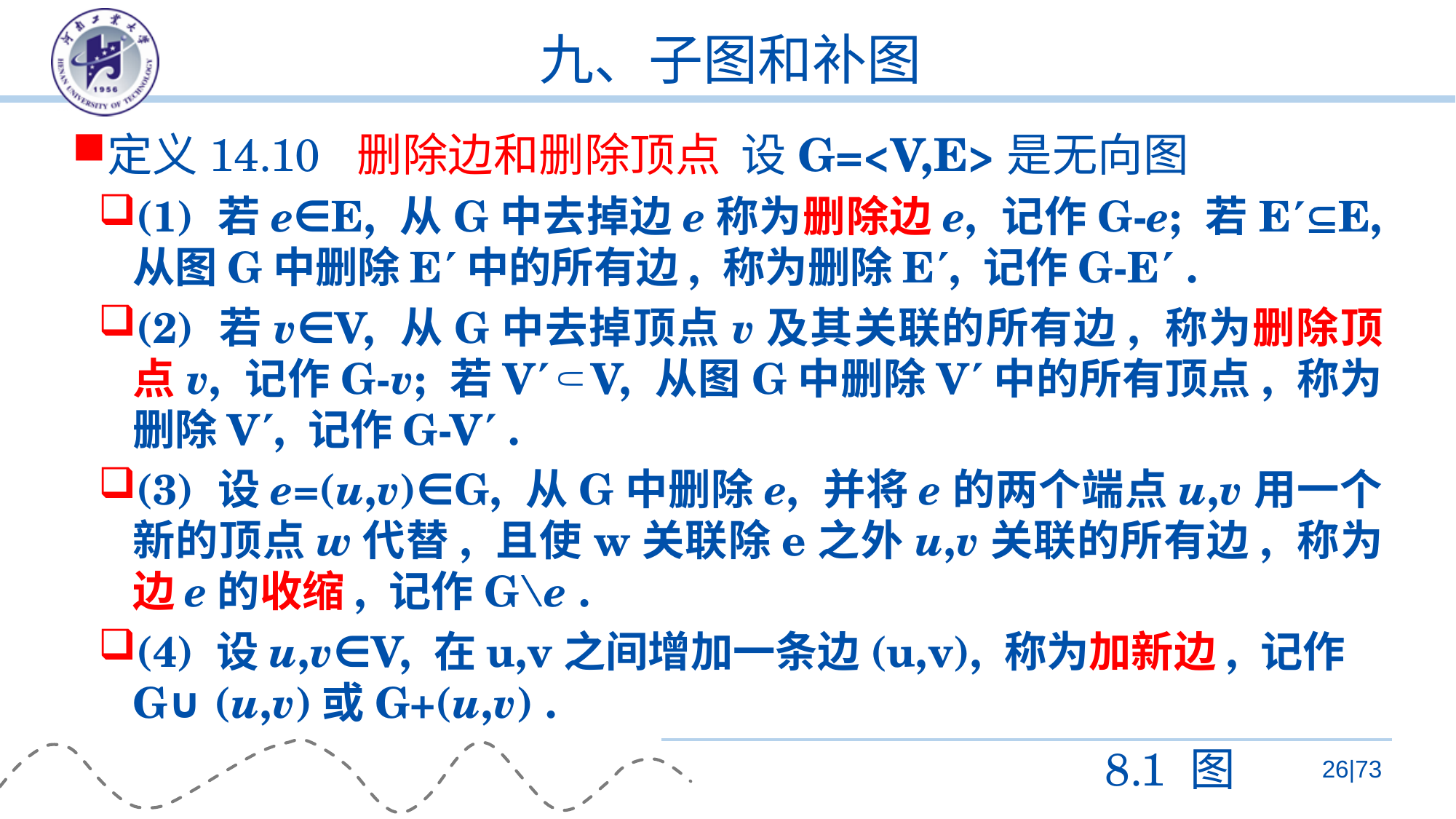

# 九、子图和补图
定义14.10  删除边和删除顶点  设G=<V,E>是无向图
(1) 若e∈E, 从G中去掉边e称为删除边e, 记作G-e; 若E′⊆E, 从图G中删除E′中的所有边, 称为删除E′, 记作G-E′ .
(2) 若v∈V, 从G中去掉顶点v及其关联的所有边, 称为删除顶点v, 记作G-v; 若V′⸦V, 从图G中删除V′中的所有顶点, 称为删除V′, 记作G-V′ .
(3) 设e=(u,v)∈G, 从G中删除e, 并将e的两个端点u,v用一个新的顶点w代替, 且使w关联除e之外u,v关联的所有边, 称为边e的收缩, 记作G\e .
(4) 设u,v∈V, 在u,v之间增加一条边(u,v), 称为加新边, 记作G∪ (u,v)或G+(u,v) .
8.1 图
26|73